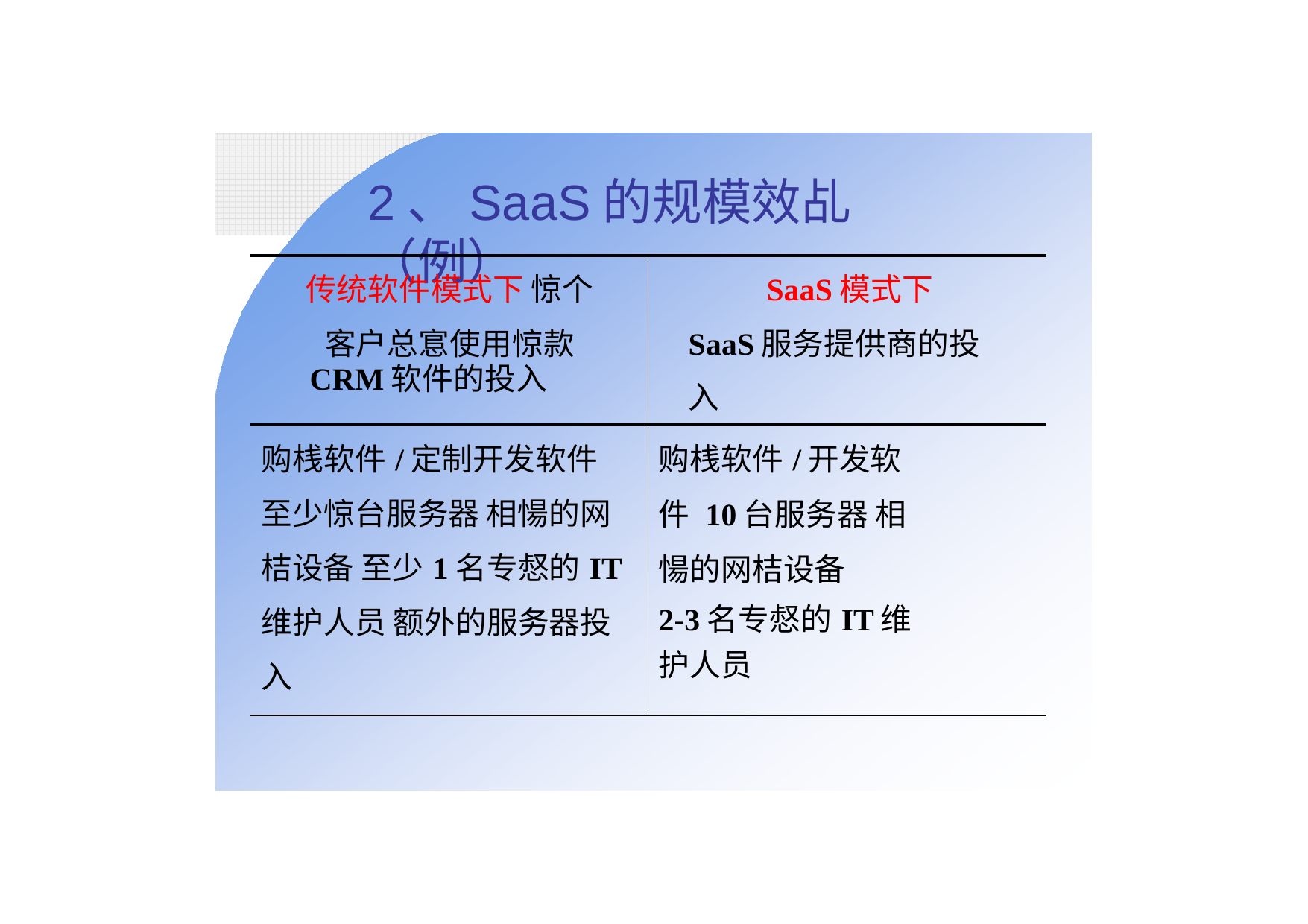

2、SaaS的规模效乩（例）
| 传统软件模式下 惊个客户总悹使用惊款 CRM软件的投入 | SaaS模式下 SaaS服务提供商的投入 |
| --- | --- |
| 购桟软件/定制开发软件 至少惊台服务器 相愓的网桔设备 至少1名专惄的IT维护人员 额外的服务器投入 | 购桟软件/开发软件 10台服务器 相愓的网桔设备 2-3名专惄的IT维护人员 |